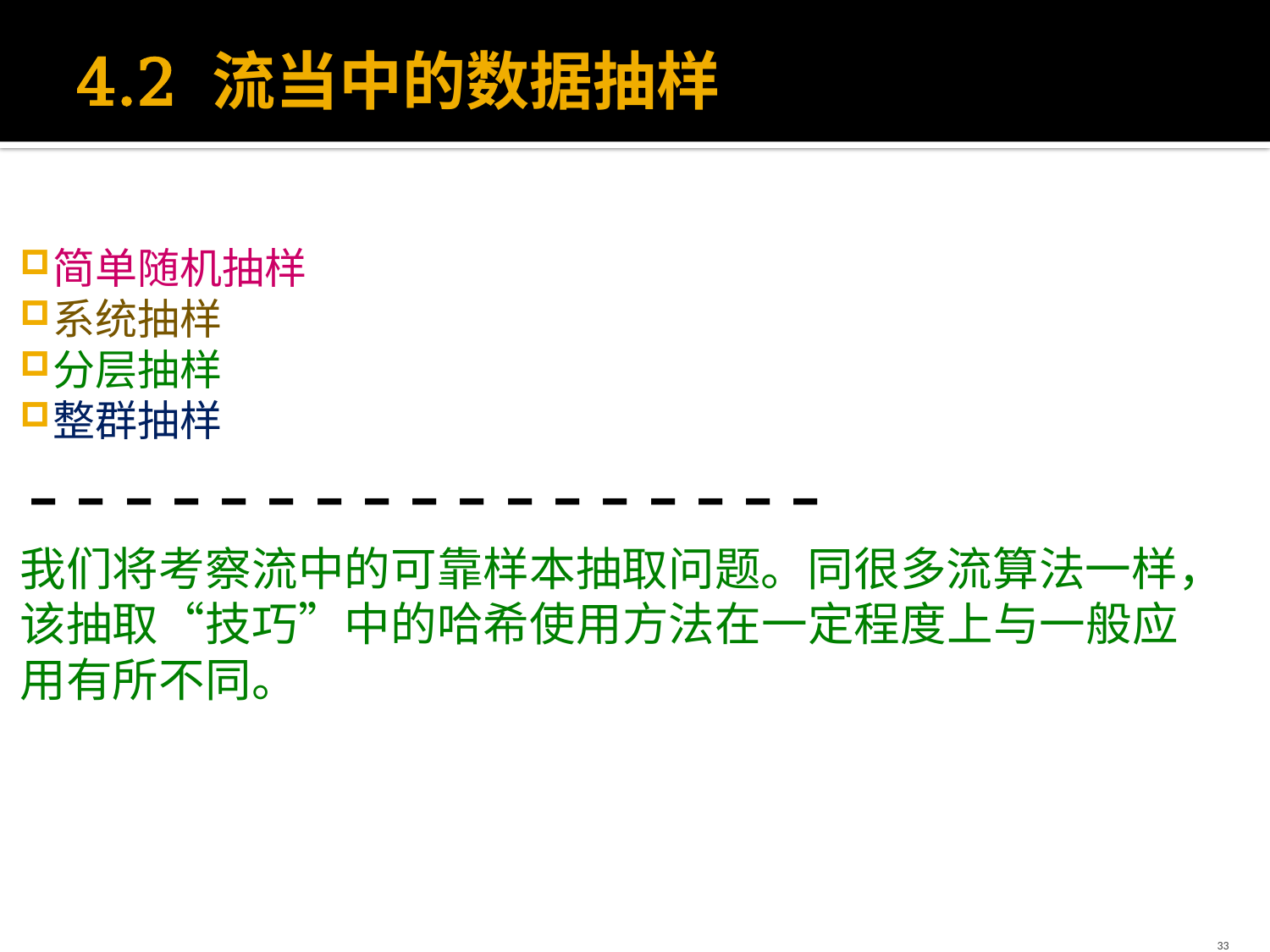

# 4.2 流当中的数据抽样
简单随机抽样
系统抽样
分层抽样
整群抽样
-----------------
我们将考察流中的可靠样本抽取问题。同很多流算法一样，该抽取“技巧”中的哈希使用方法在一定程度上与一般应用有所不同。

33